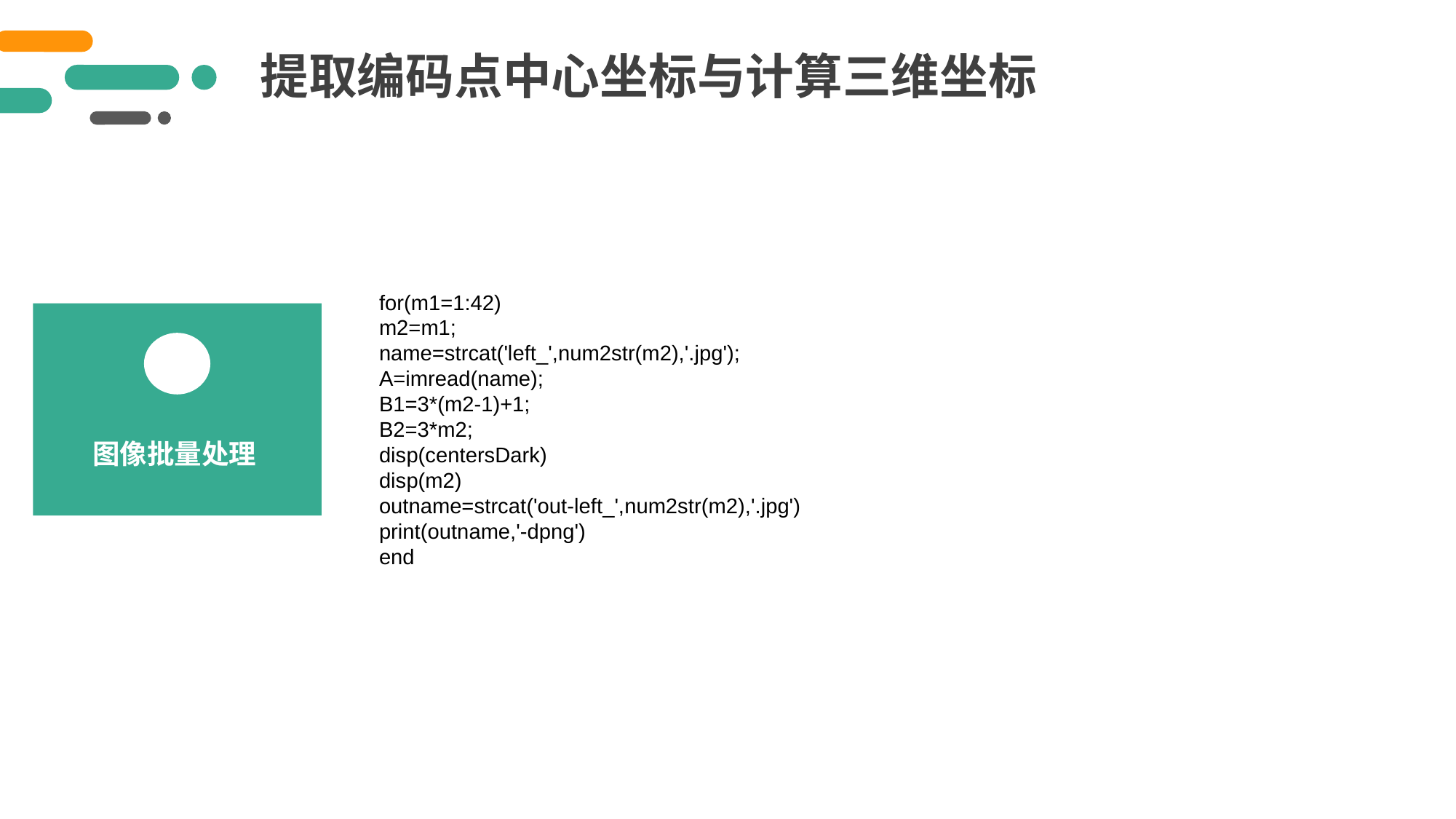

提取编码点中心坐标与计算三维坐标

for(m1=1:42)
m2=m1;
name=strcat('left_',num2str(m2),'.jpg');
A=imread(name);
B1=3*(m2-1)+1;
B2=3*m2;
disp(centersDark)
disp(m2)
outname=strcat('out-left_',num2str(m2),'.jpg')
print(outname,'-dpng')
end

图像批量处理